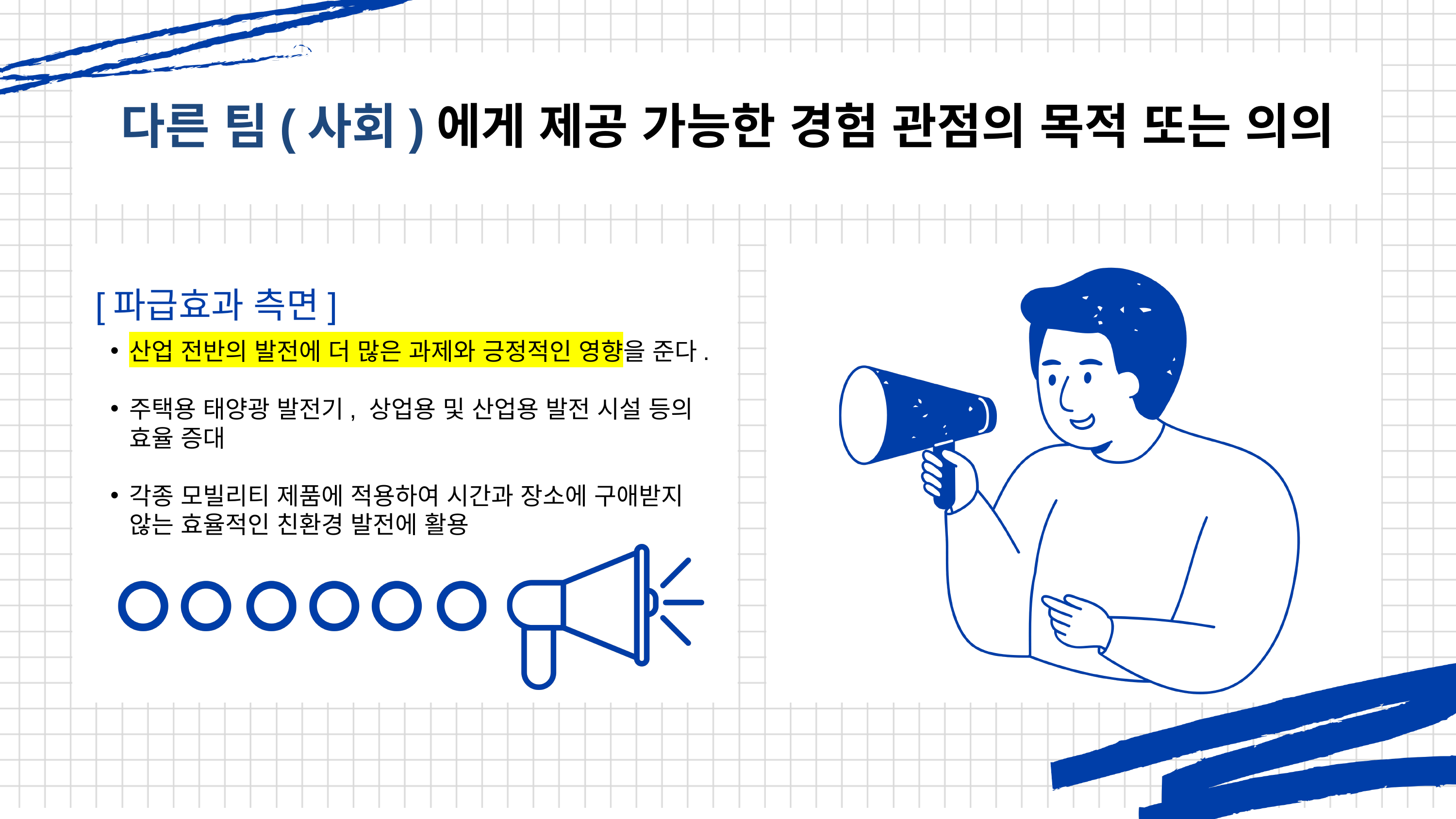

다른 팀(사회)에게 제공 가능한 경험 관점의 목적 또는 의의

[파급효과 측면]

산업 전반의 발전에 더 많은 과제와 긍정적인 영향을 준다.

주택용 태양광 발전기, 상업용 및 산업용 발전 시설 등의 효율 증대

각종 모빌리티 제품에 적용하여 시간과 장소에 구애받지 않는 효율적인 친환경 발전에 활용